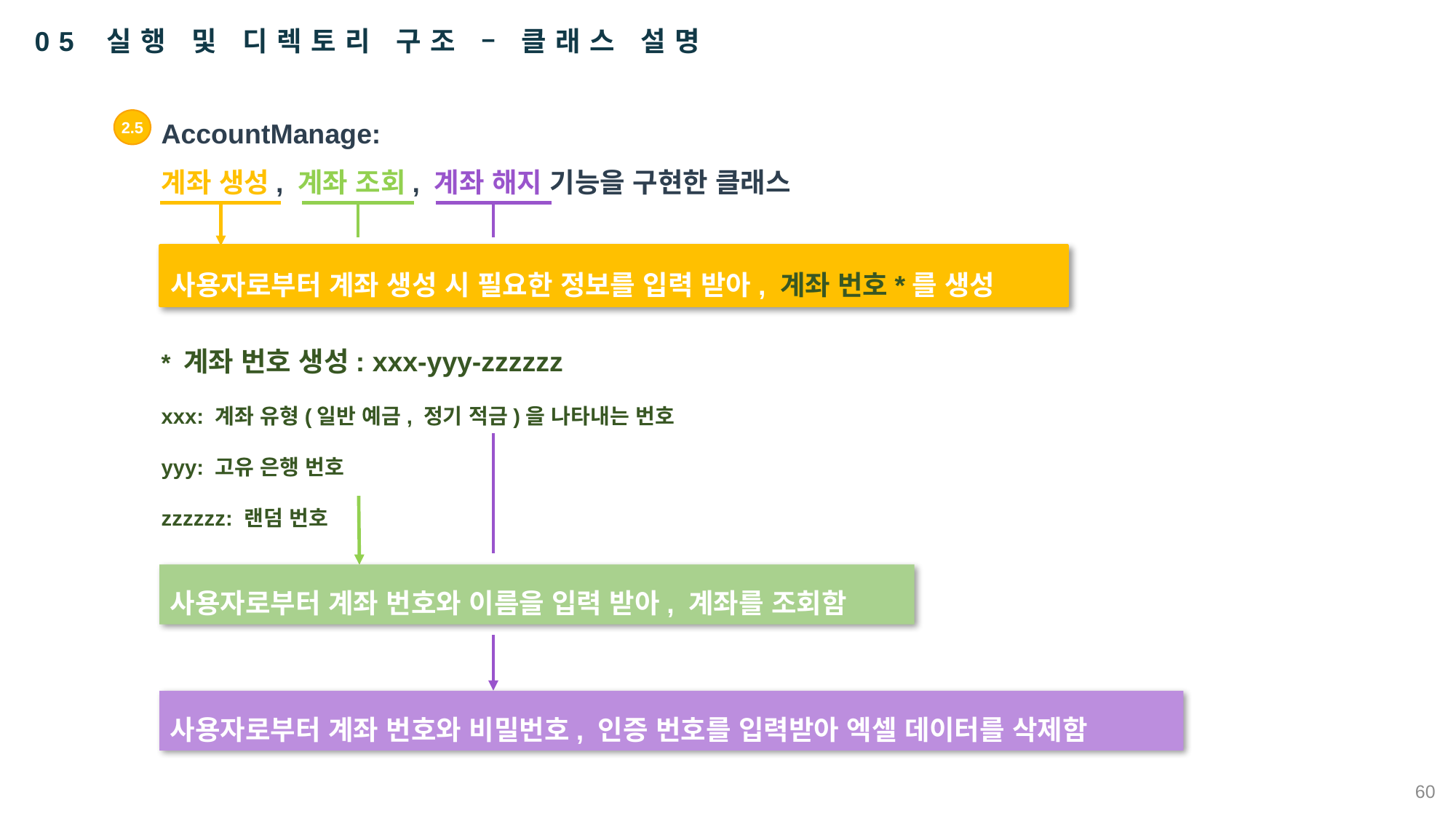

05 실행 및 디렉토리 구조 – 클래스 설명
AccountManage:
계좌 생성, 계좌 조회, 계좌 해지 기능을 구현한 클래스
2.5
사용자로부터 계좌 생성 시 필요한 정보를 입력 받아, 계좌 번호*를 생성
* 계좌 번호 생성: xxx-yyy-zzzzzz
xxx: 계좌 유형(일반 예금, 정기 적금)을 나타내는 번호
yyy: 고유 은행 번호
zzzzzz: 랜덤 번호
사용자로부터 계좌 번호와 이름을 입력 받아, 계좌를 조회함
사용자로부터 계좌 번호와 비밀번호, 인증 번호를 입력받아 엑셀 데이터를 삭제함
60